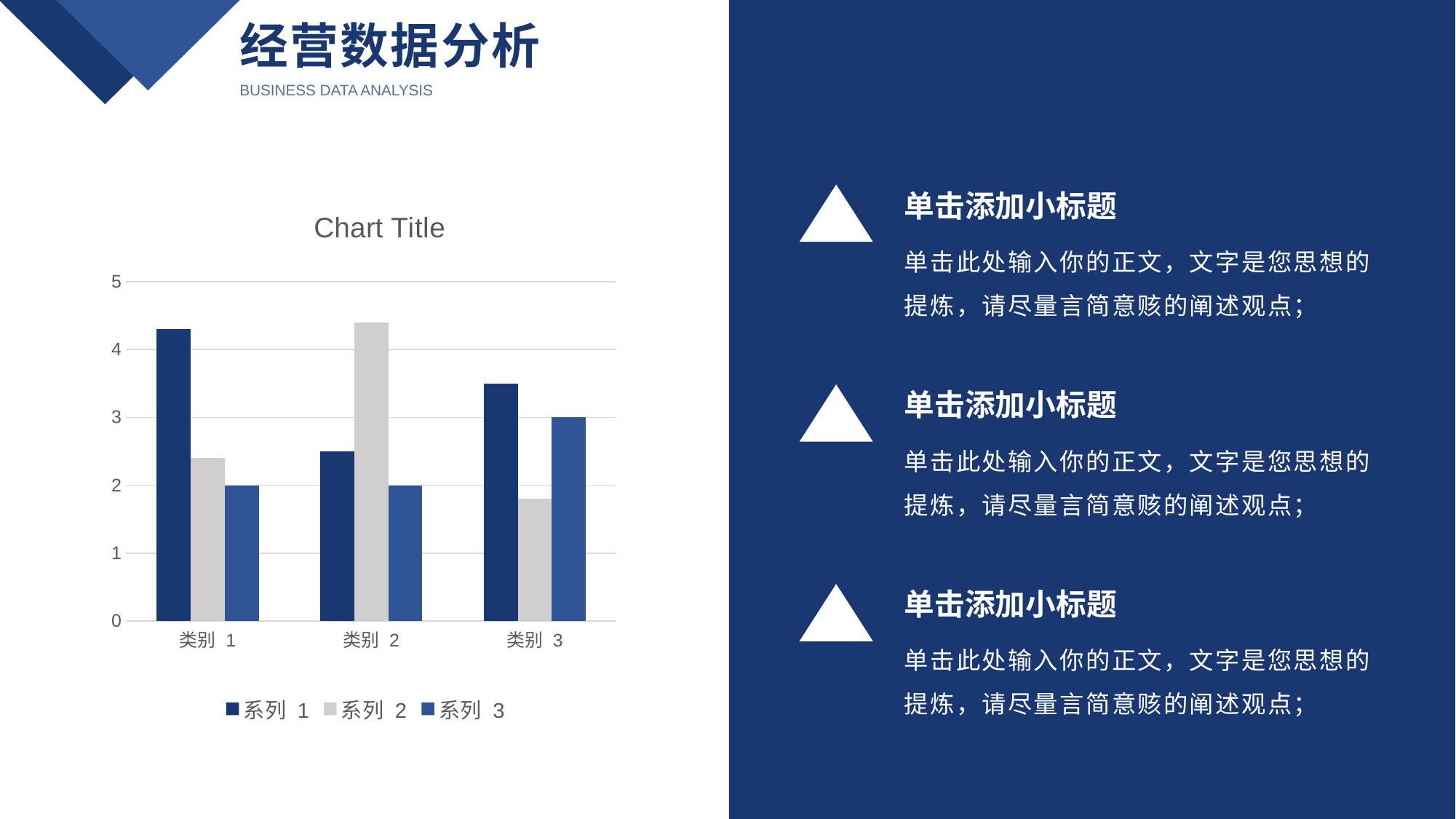

经营数据分析
Business data analysis

### Chart:

| Category | 系列 1 | 系列 2 | 系列 3 |
|---|---|---|---|
| 类别 1 | 4.3 | 2.4 | 2.0 |
| 类别 2 | 2.5 | 4.4 | 2.0 |
| 类别 3 | 3.5 | 1.8 | 3.0 |
单击添加小标题

单击此处输入你的正文，文字是您思想的提炼，请尽量言简意赅的阐述观点；
单击添加小标题

单击此处输入你的正文，文字是您思想的提炼，请尽量言简意赅的阐述观点；
单击添加小标题

单击此处输入你的正文，文字是您思想的提炼，请尽量言简意赅的阐述观点；